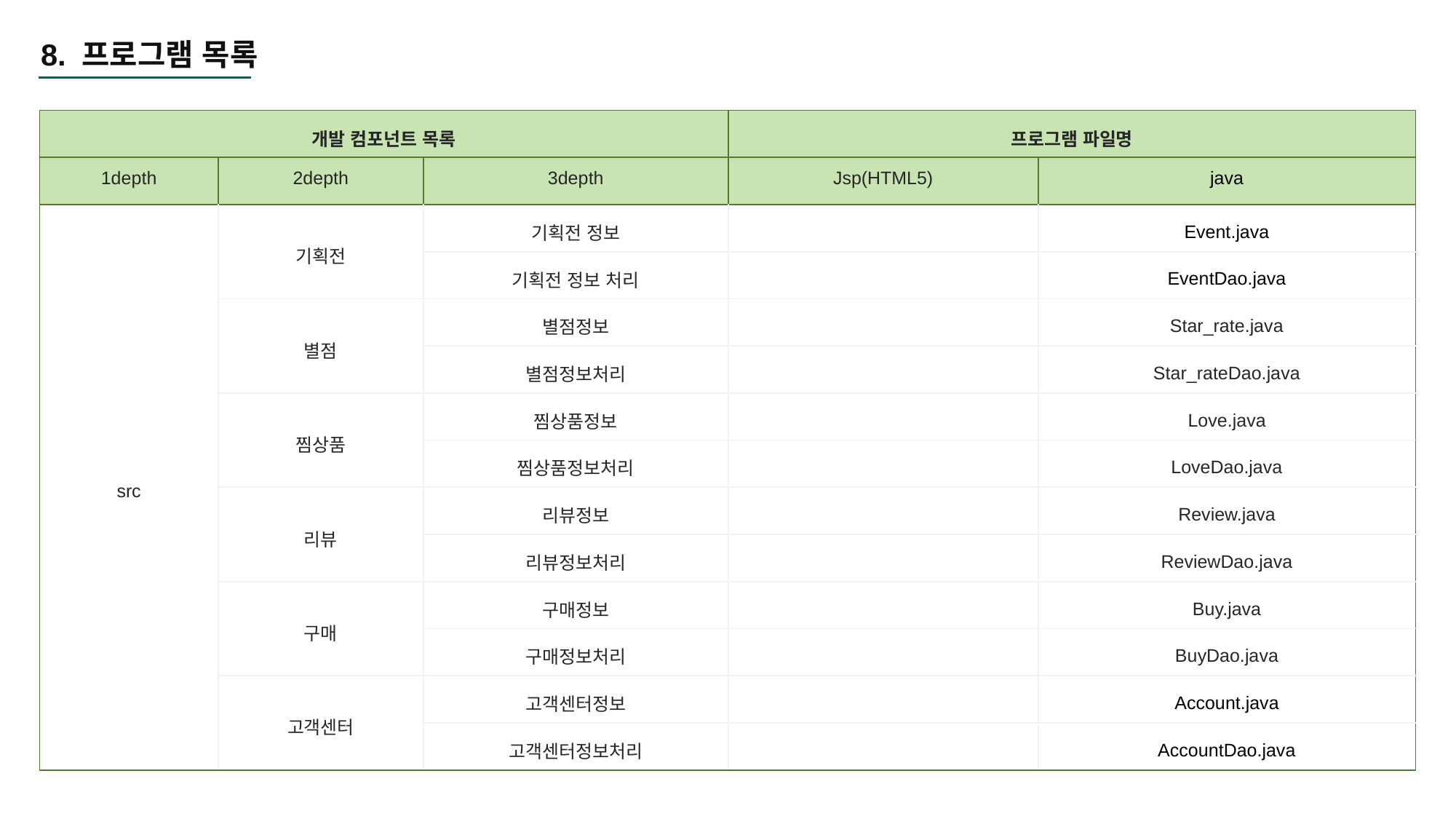

8. 프로그램 목록
| 개발 컴포넌트 목록 | 구매 |  | 프로그램 파일명 |  |
| --- | --- | --- | --- | --- |
| 1depth | 2depth | 3depth | Jsp(HTML5) | java |
| src | 기획전 | 기획전 정보 |  | Event.java |
|  |  | 기획전 정보 처리 |  | EventDao.java |
|  | 별점 | 별점정보 |  | Star\_rate.java |
|  |  | 별점정보처리 |  | Star\_rateDao.java |
|  | 찜상품 | 찜상품정보 |  | Love.java |
|  |  | 찜상품정보처리 |  | LoveDao.java |
|  | 리뷰 | 리뷰정보 |  | Review.java |
|  |  | 리뷰정보처리 |  | ReviewDao.java |
|  | 구매 | 구매정보 |  | Buy.java |
|  |  | 구매정보처리 |  | BuyDao.java |
|  | 고객센터 | 고객센터정보 |  | Account.java |
|  |  | 고객센터정보처리 |  | AccountDao.java |